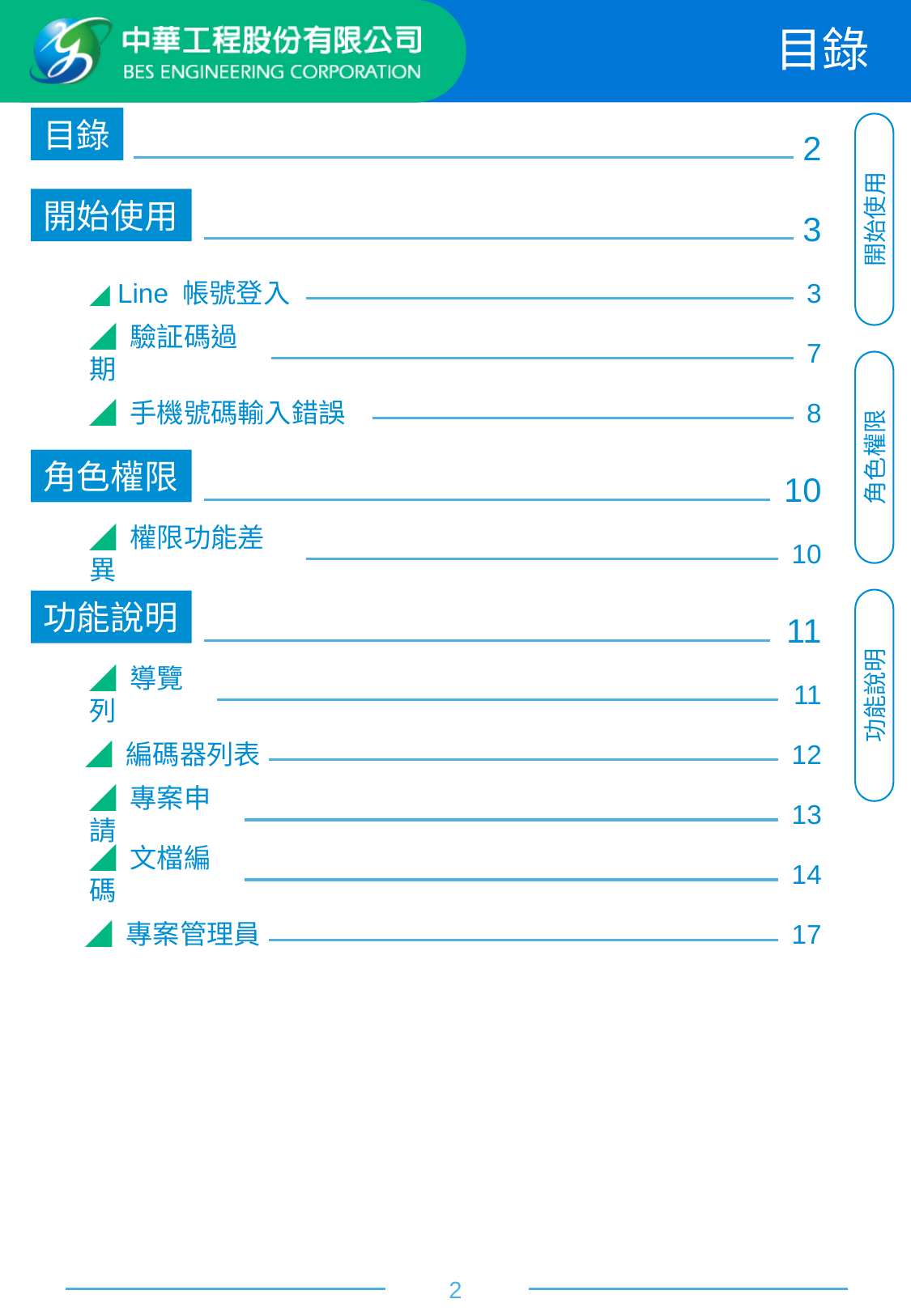

目錄
目錄
2
開始使用
3
開始使用
◢ Line 帳號登入
3
◢ 驗証碼過期
7
8
◢ 手機號碼輸入錯誤
角色權限
角色權限
10
◢ 權限功能差異
10
功能說明
11
◢ 導覽列
11
功能說明
12
◢ 編碼器列表
13
◢ 專案申請
14
◢ 文檔編碼
17
◢ 專案管理員
2